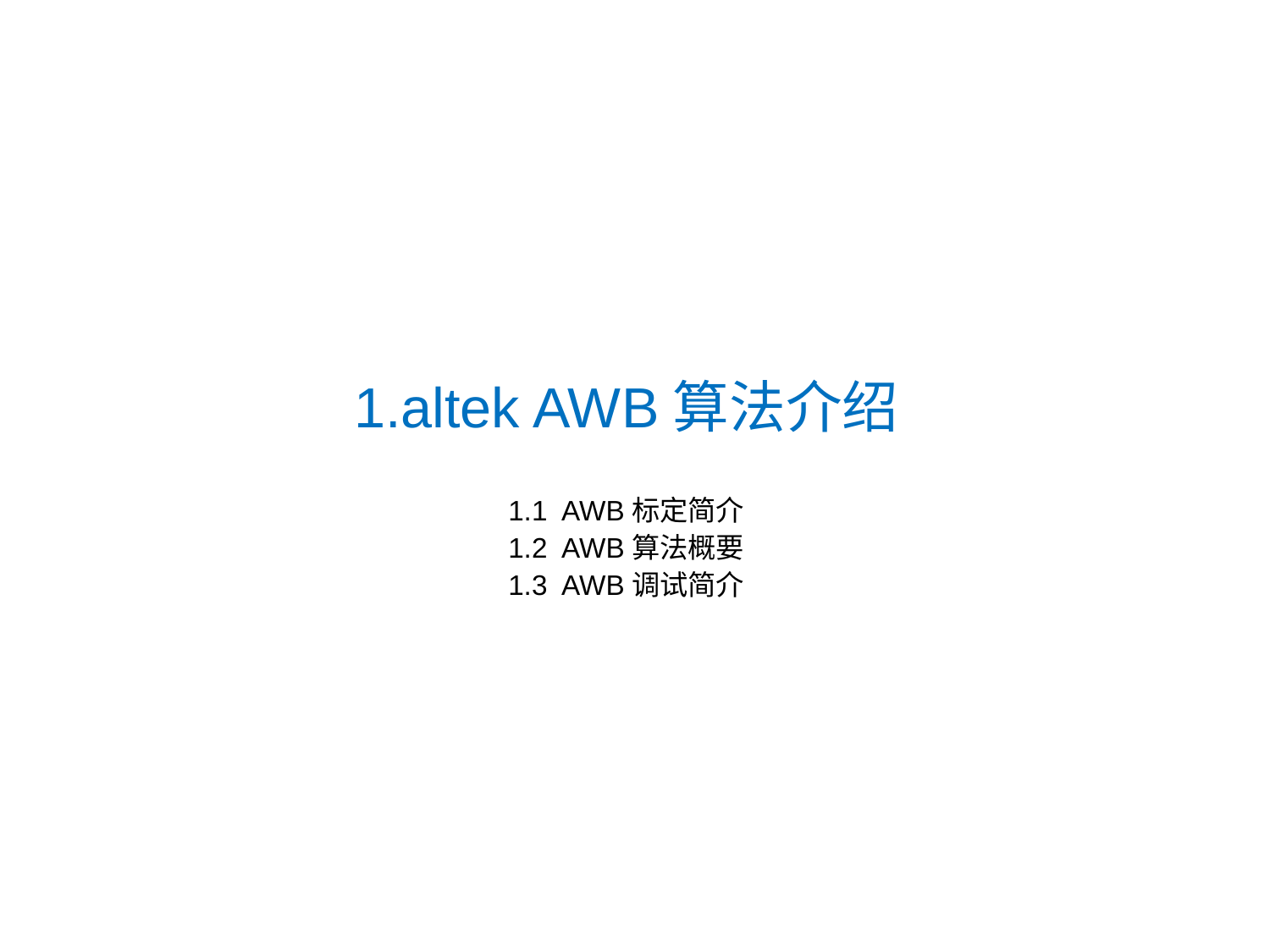

# 1.altek AWB算法介绍
1.1  AWB标定简介
1.2  AWB算法概要
1.3  AWB调试简介